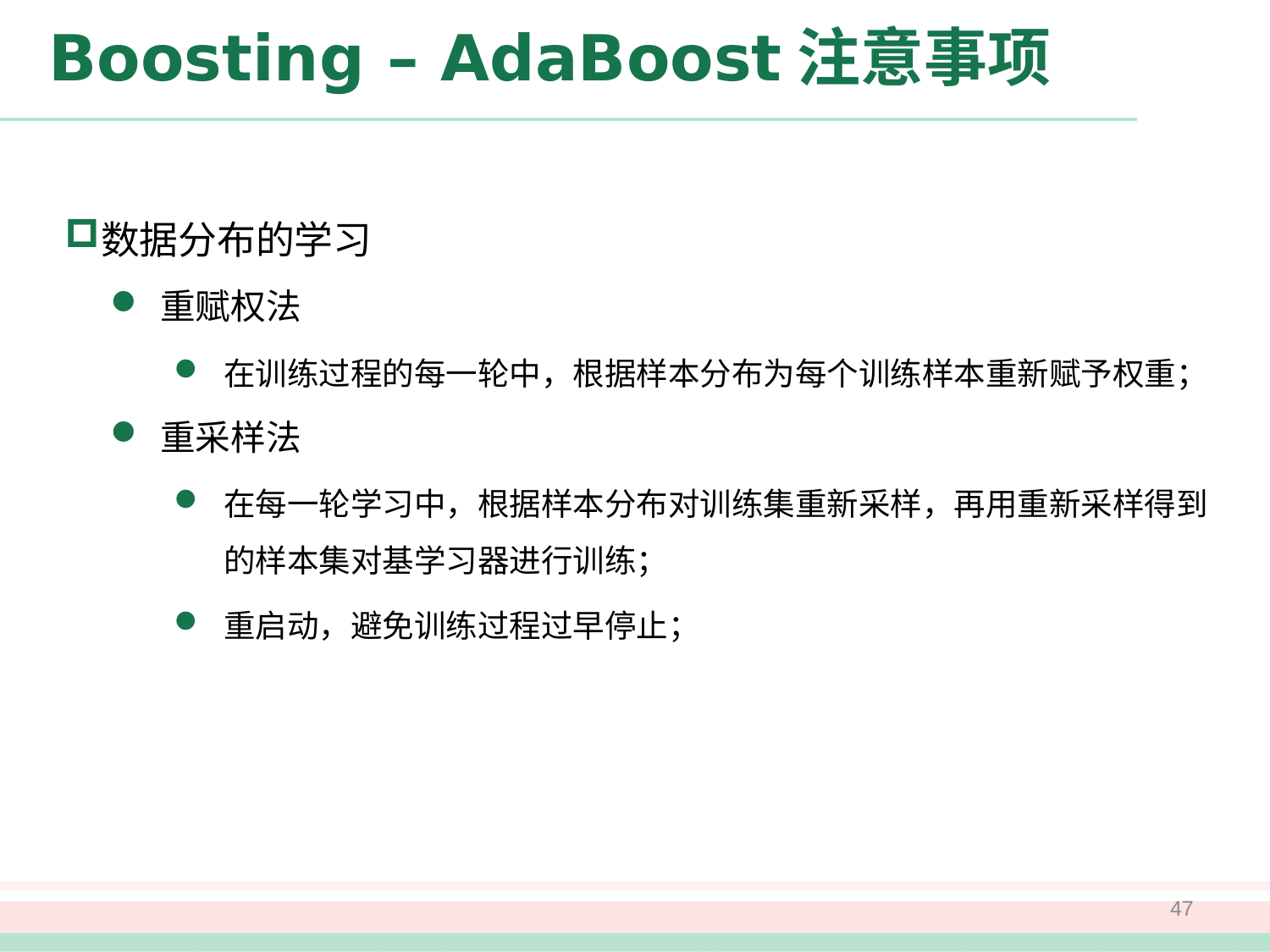

# Boosting – AdaBoost注意事项
数据分布的学习
重赋权法
在训练过程的每一轮中，根据样本分布为每个训练样本重新赋予权重；
重采样法
在每一轮学习中，根据样本分布对训练集重新采样，再用重新采样得到的样本集对基学习器进行训练；
重启动，避免训练过程过早停止；

47